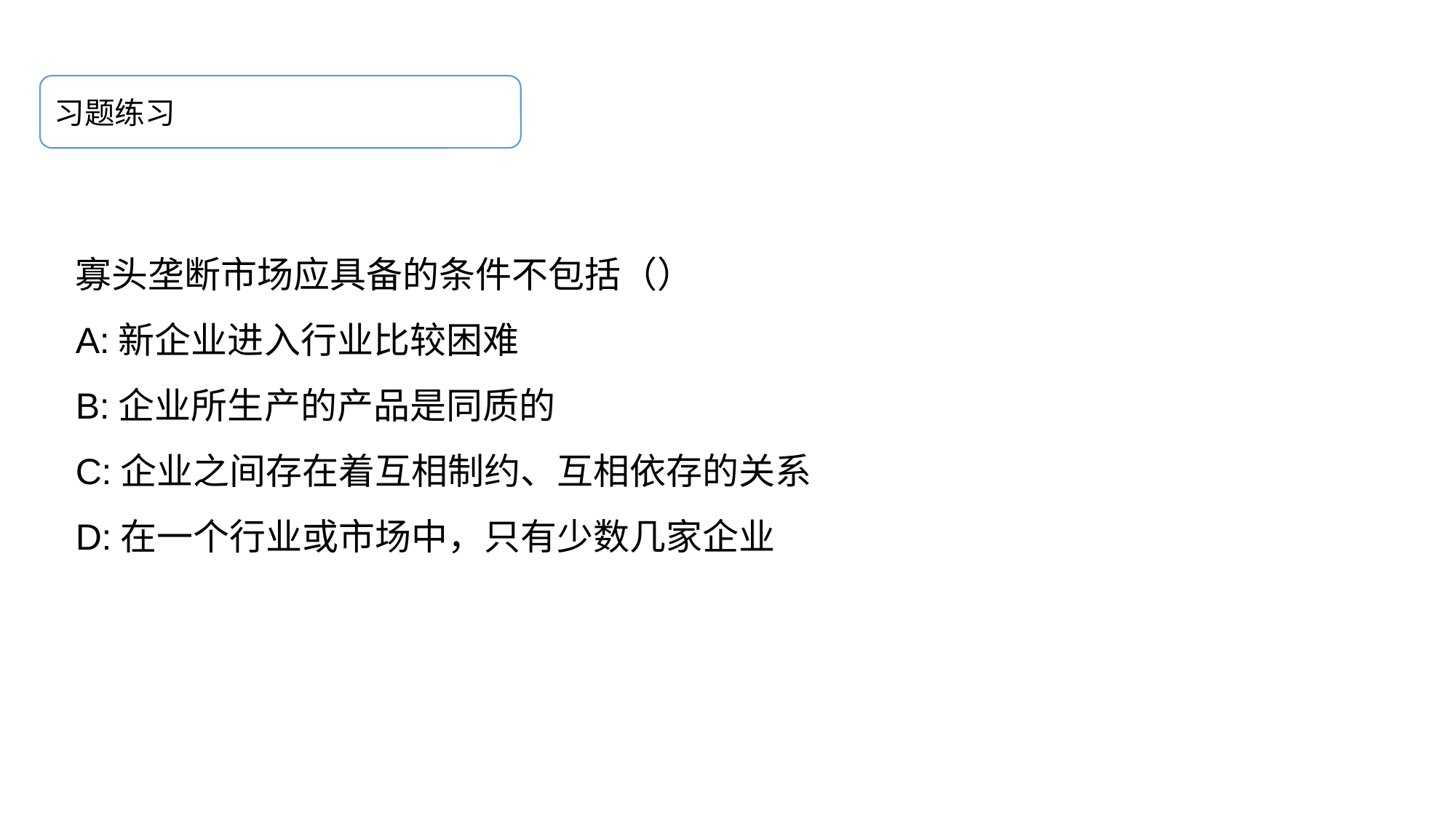

习题练习
寡头垄断市场应具备的条件不包括（）
A:新企业进入行业比较困难
B:企业所生产的产品是同质的
C:企业之间存在着互相制约、互相依存的关系
D:在一个行业或市场中，只有少数几家企业